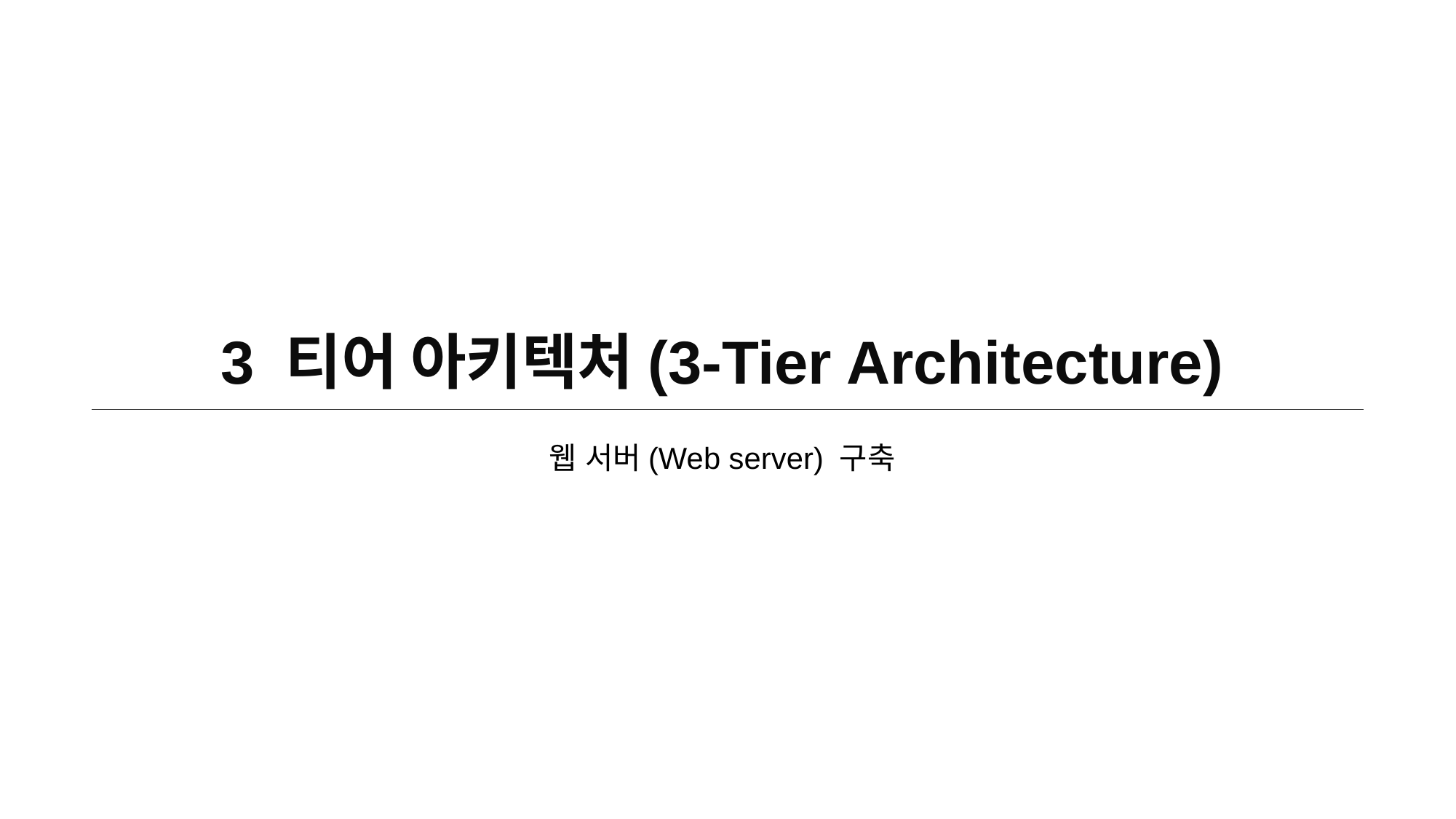

# 3 티어 아키텍처(3-Tier Architecture)
웹 서버(Web server) 구축